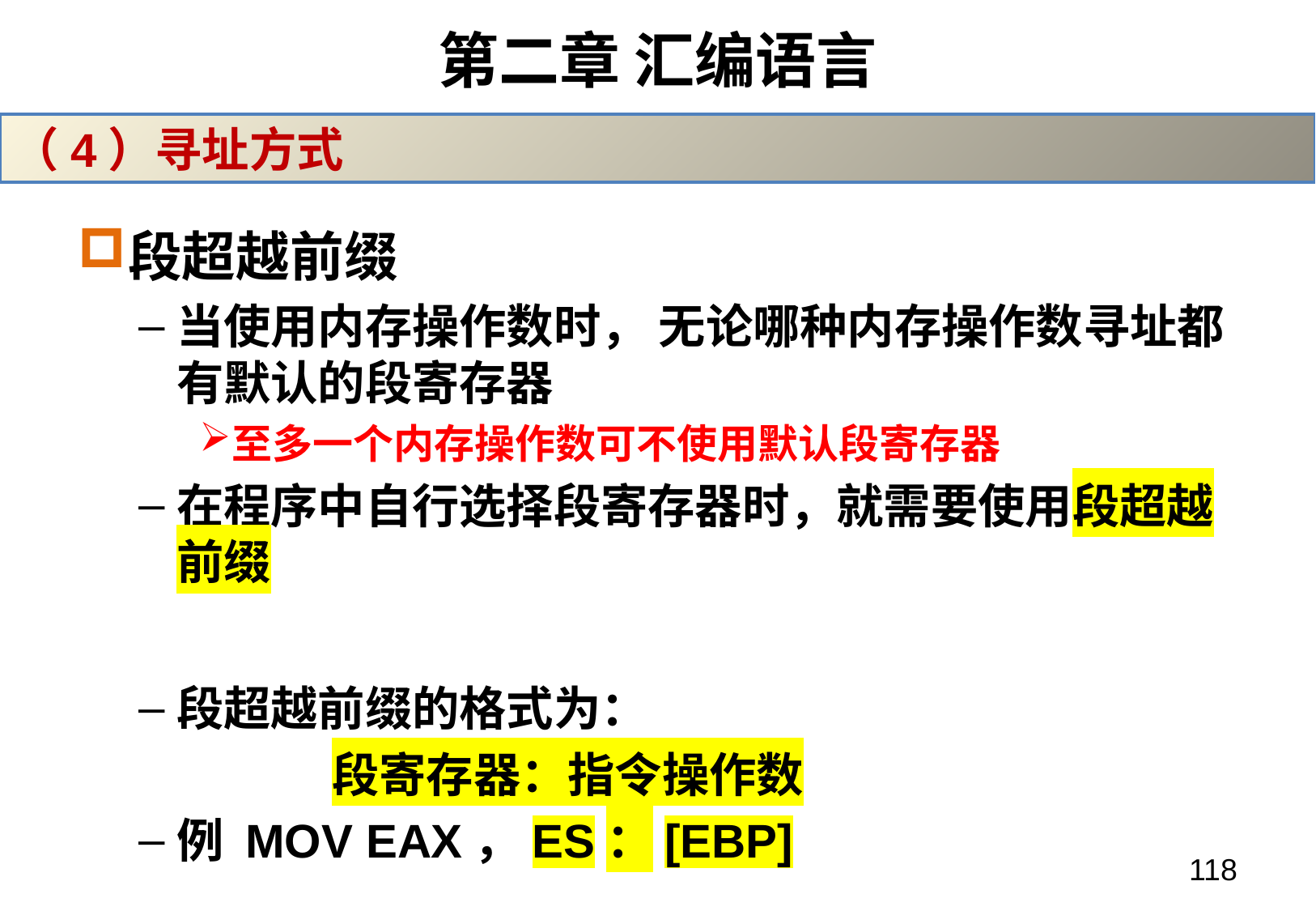

# 第二章 汇编语言
（4）寻址方式
段超越前缀
当使用内存操作数时， 无论哪种内存操作数寻址都有默认的段寄存器
至多一个内存操作数可不使用默认段寄存器
在程序中自行选择段寄存器时，就需要使用段超越前缀

段超越前缀的格式为：
                 段寄存器：指令操作数
例 MOV EAX，ES：[EBP]
118